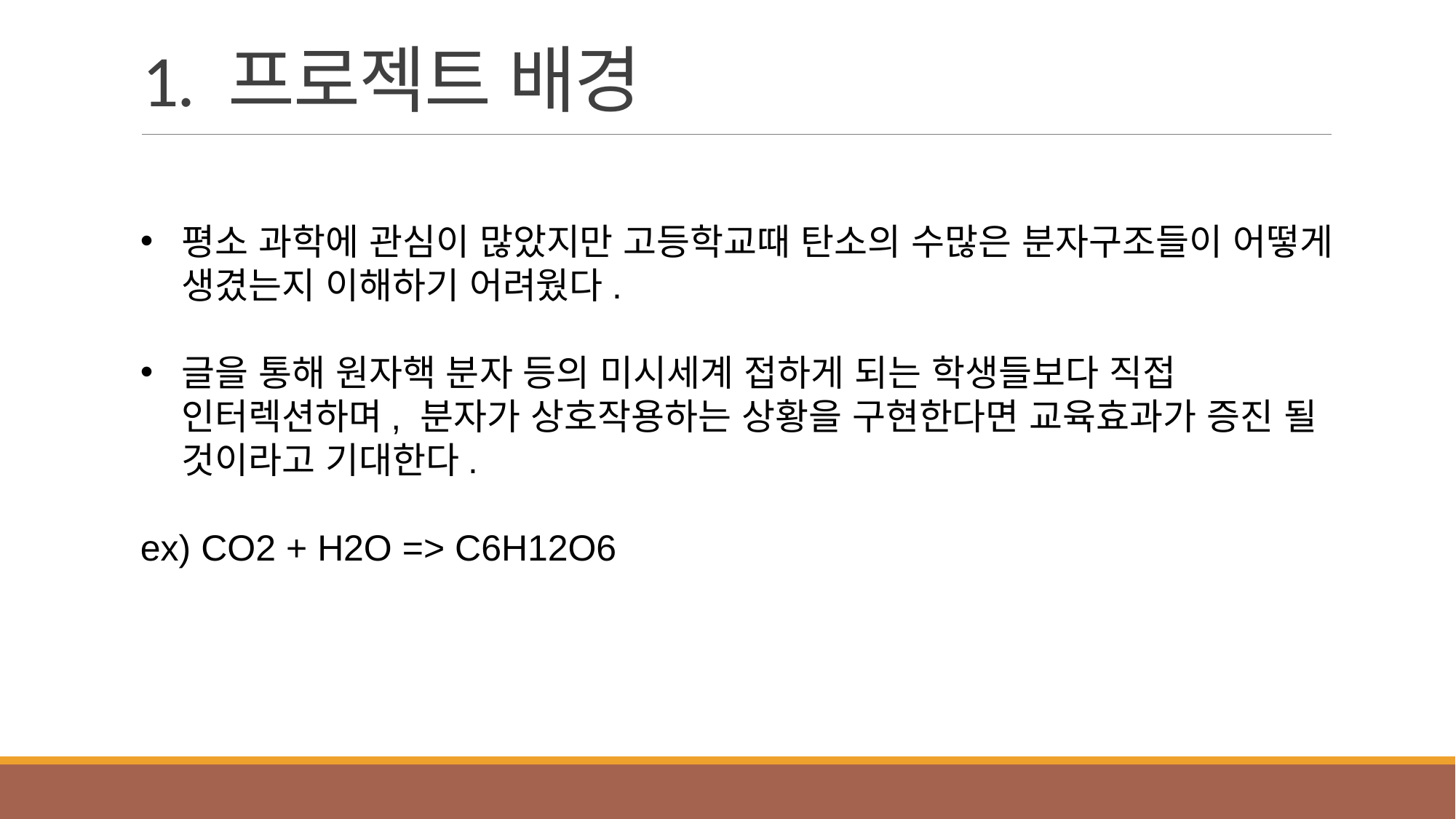

# 1. 프로젝트 배경
평소 과학에 관심이 많았지만 고등학교때 탄소의 수많은 분자구조들이 어떻게 생겼는지 이해하기 어려웠다.

글을 통해 원자핵 분자 등의 미시세계 접하게 되는 학생들보다 직접 인터렉션하며, 분자가 상호작용하는 상황을 구현한다면 교육효과가 증진 될 것이라고 기대한다.

ex) CO2 + H2O => C6H12O6